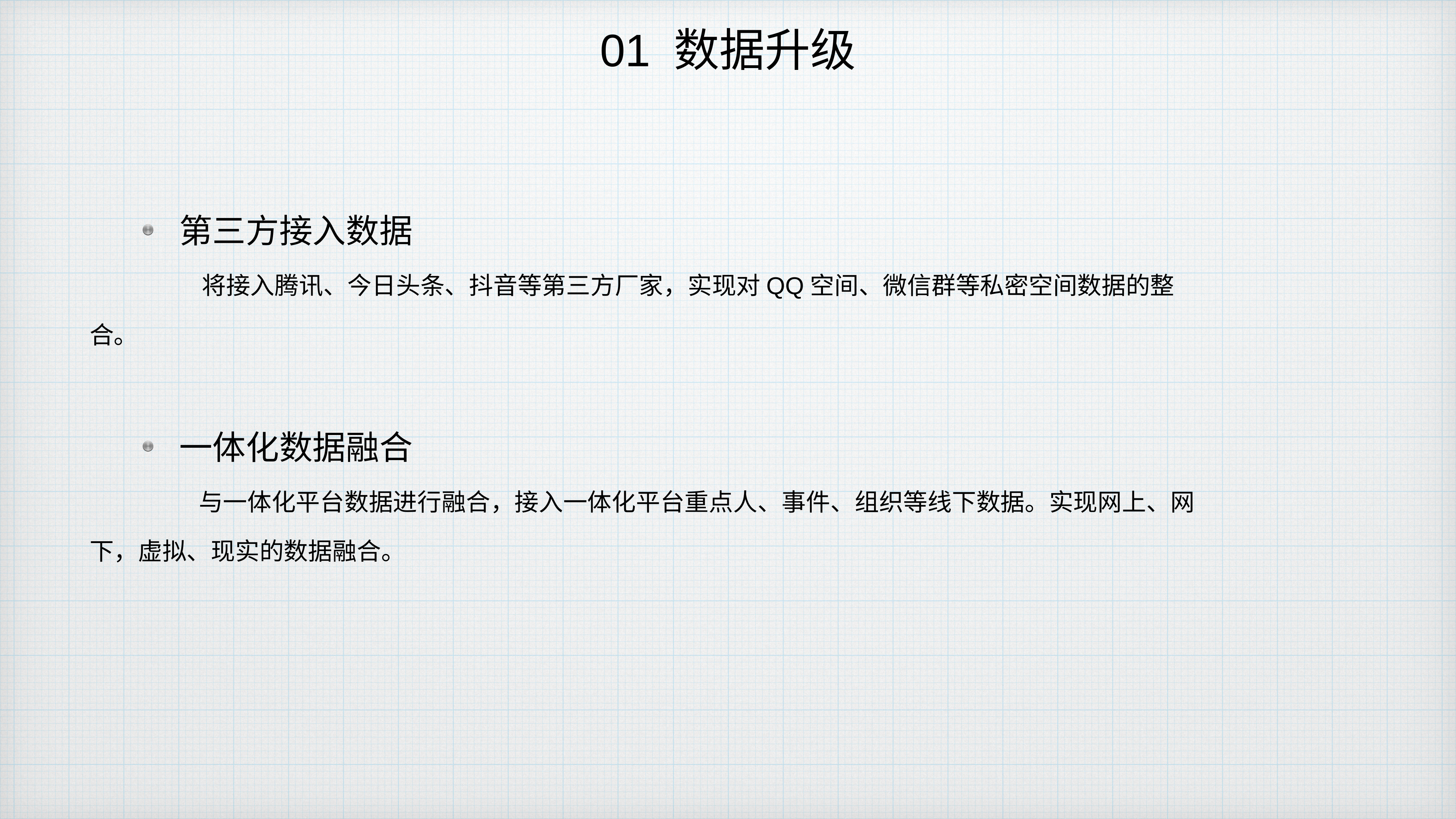

# 01 数据升级

第三方接入数据
  将接入腾讯、今日头条、抖音等第三方厂家，实现对QQ空间、微信群等私密空间数据的整合。

一体化数据融合
与一体化平台数据进行融合，接入一体化平台重点人、事件、组织等线下数据。实现网上、网下，虚拟、现实的数据融合。